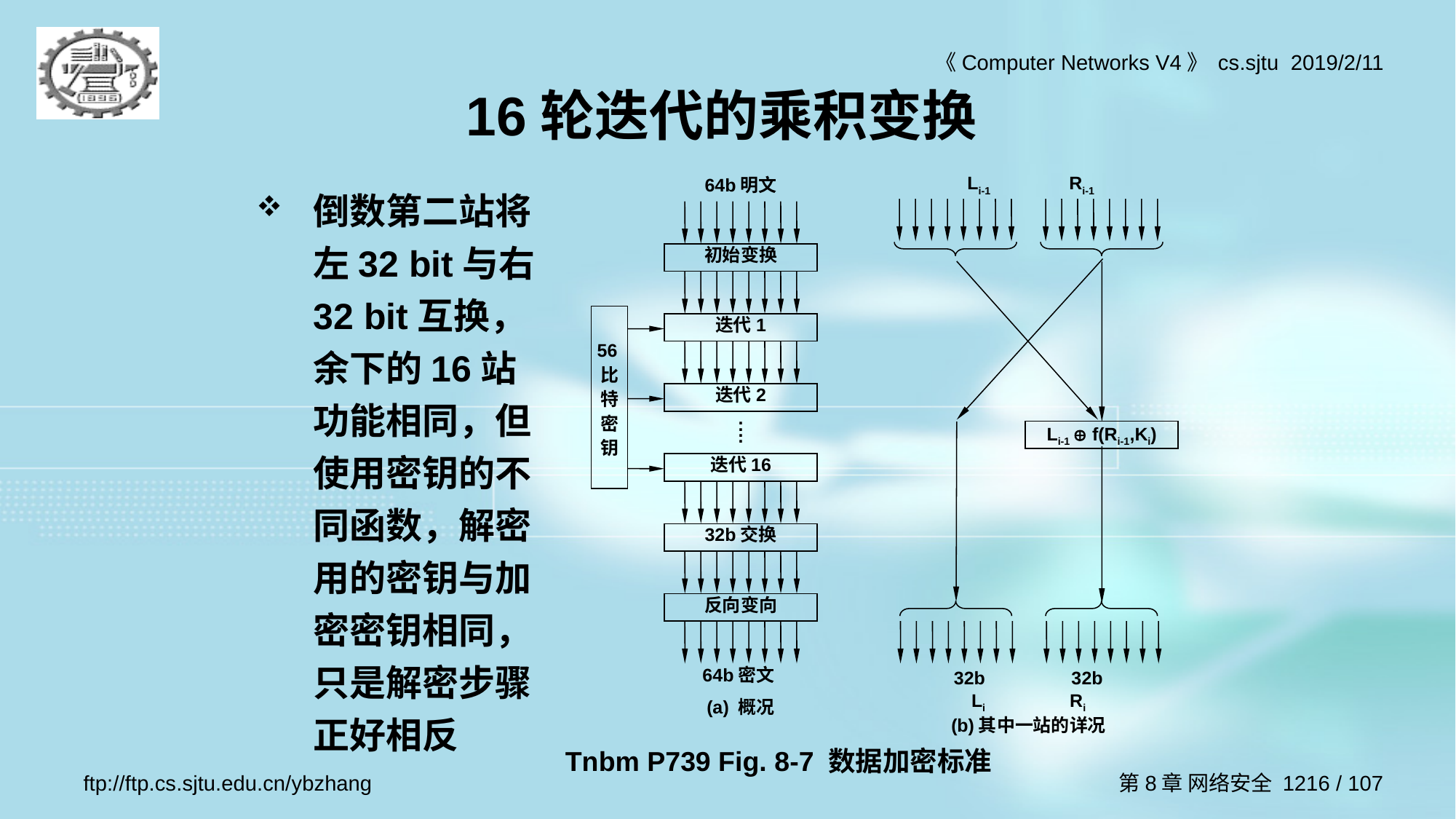

# 16轮迭代的乘积变换
Li-1                           Ri-1

Li-1 ⊕ f(Ri-1,Ki)

32b                 32b
Li                             Ri
(b)其中一站的详况
倒数第二站将左32 bit与右32 bit互换，余下的16站功能相同，但使用密钥的不同函数，解密用的密钥与加密密钥相同，只是解密步骤正好相反
64b明文

初始变换

迭代1
56比特密钥

迭代2

.
.
.
.
迭代16

32b交换

反向变向

64b密文
(a) 概况
Tnbm P739 Fig. 8-7 数据加密标准